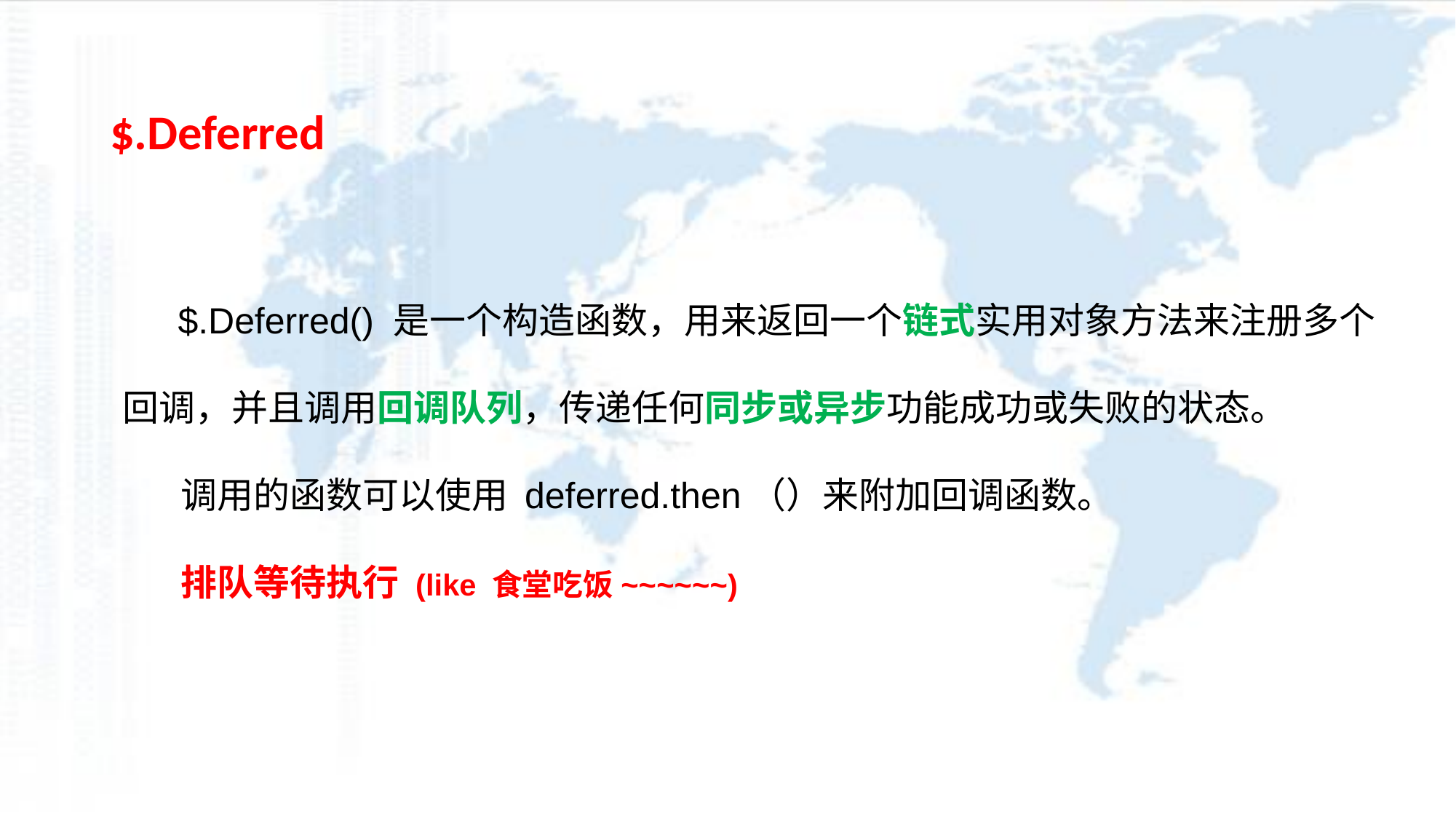

$.Deferred
       $.Deferred() 是一个构造函数，用来返回一个链式实用对象方法来注册多个回调，并且调用回调队列，传递任何同步或异步功能成功或失败的状态。
      调用的函数可以使用 deferred.then（）来附加回调函数。
      排队等待执行 (like 食堂吃饭~~~~~~)